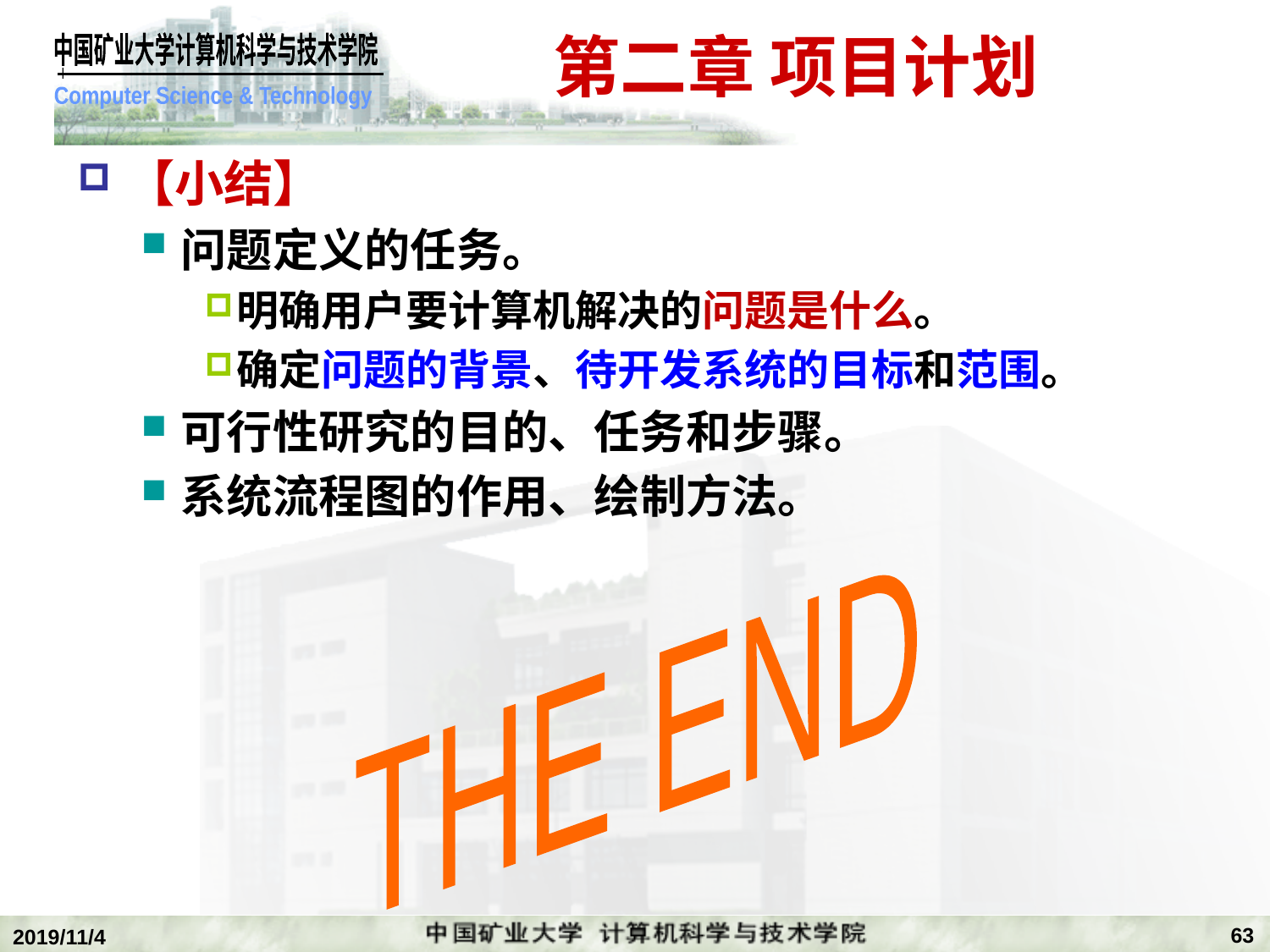

# 第二章 项目计划
【小结】
问题定义的任务。
明确用户要计算机解决的问题是什么。
确定问题的背景、待开发系统的目标和范围。
可行性研究的目的、任务和步骤。
系统流程图的作用、绘制方法。
THE END
63
2019/11/4